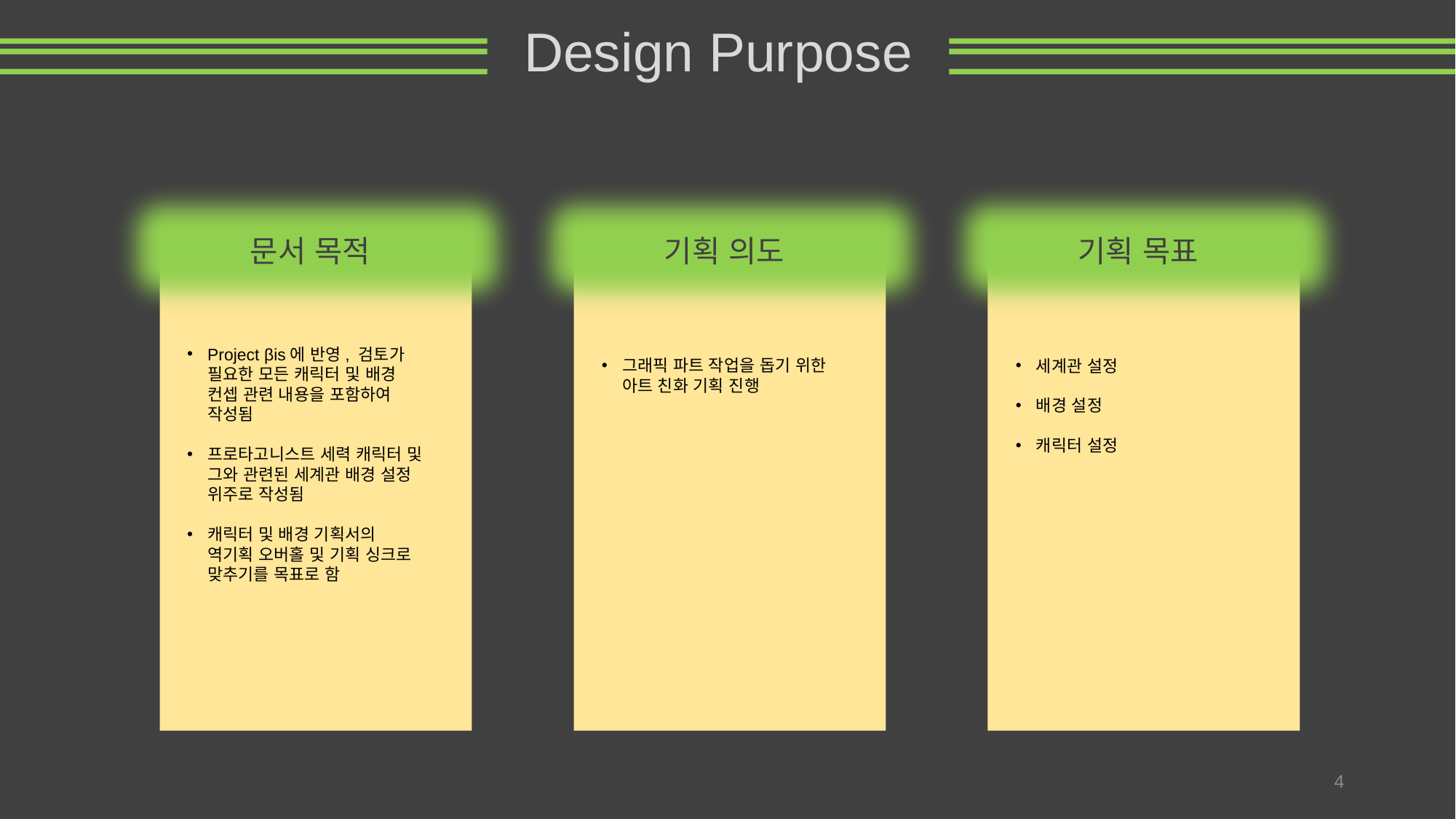

Design Purpose

문서 목적

기획 의도

기획 목표

Project βis에 반영, 검토가 필요한 모든 캐릭터 및 배경 컨셉 관련 내용을 포함하여 작성됨

프로타고니스트 세력 캐릭터 및 그와 관련된 세계관 배경 설정 위주로 작성됨

캐릭터 및 배경 기획서의 역기획 오버홀 및 기획 싱크로 맞추기를 목표로 함
그래픽 파트 작업을 돕기 위한 아트 친화 기획 진행
세계관 설정

배경 설정

캐릭터 설정
4